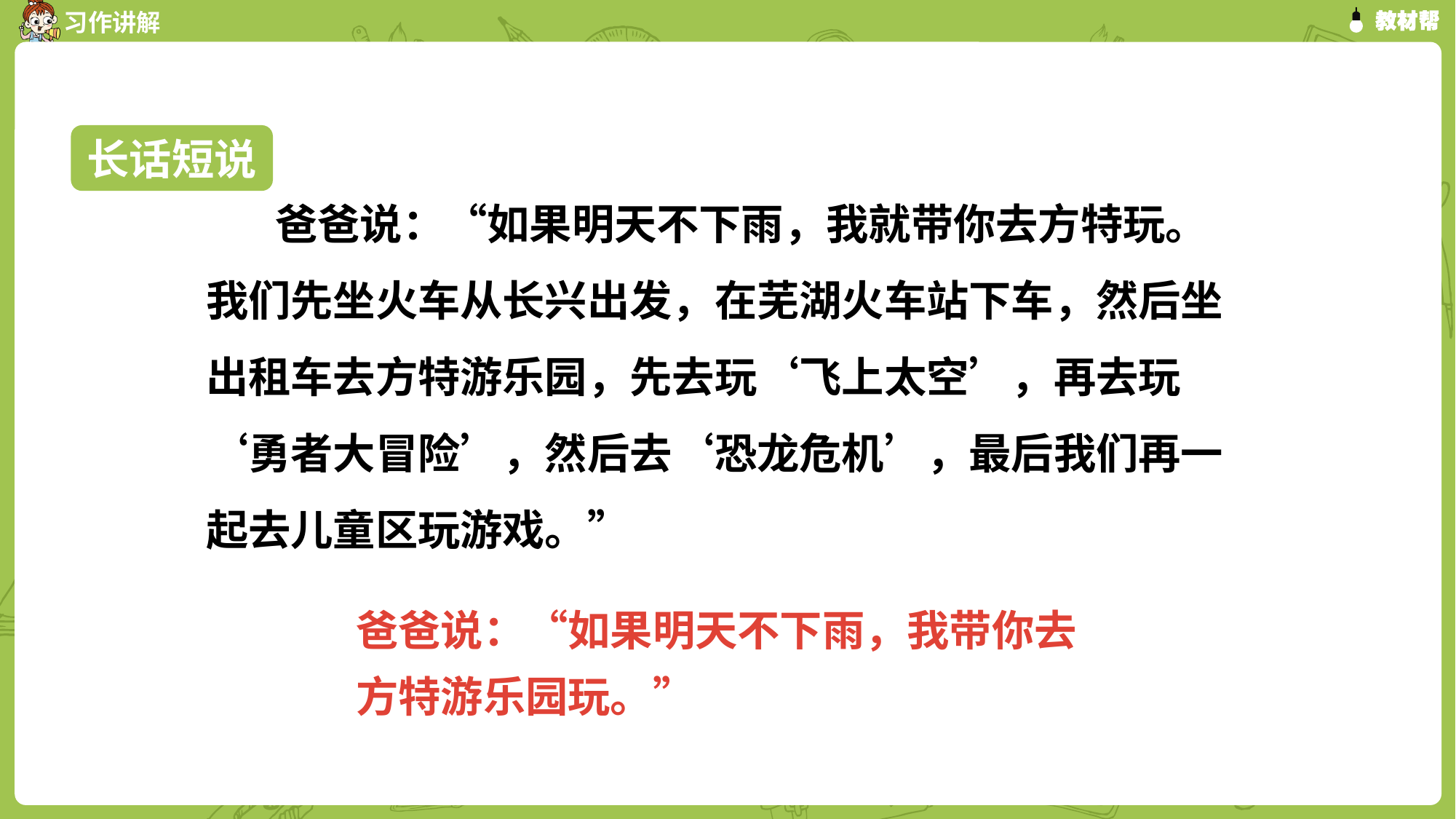

长话短说
 爸爸说：“如果明天不下雨，我就带你去方特玩。我们先坐火车从长兴出发，在芜湖火车站下车，然后坐出租车去方特游乐园，先去玩‘飞上太空’，再去玩‘勇者大冒险’，然后去‘恐龙危机’，最后我们再一起去儿童区玩游戏。”
爸爸说：“如果明天不下雨，我带你去方特游乐园玩。”